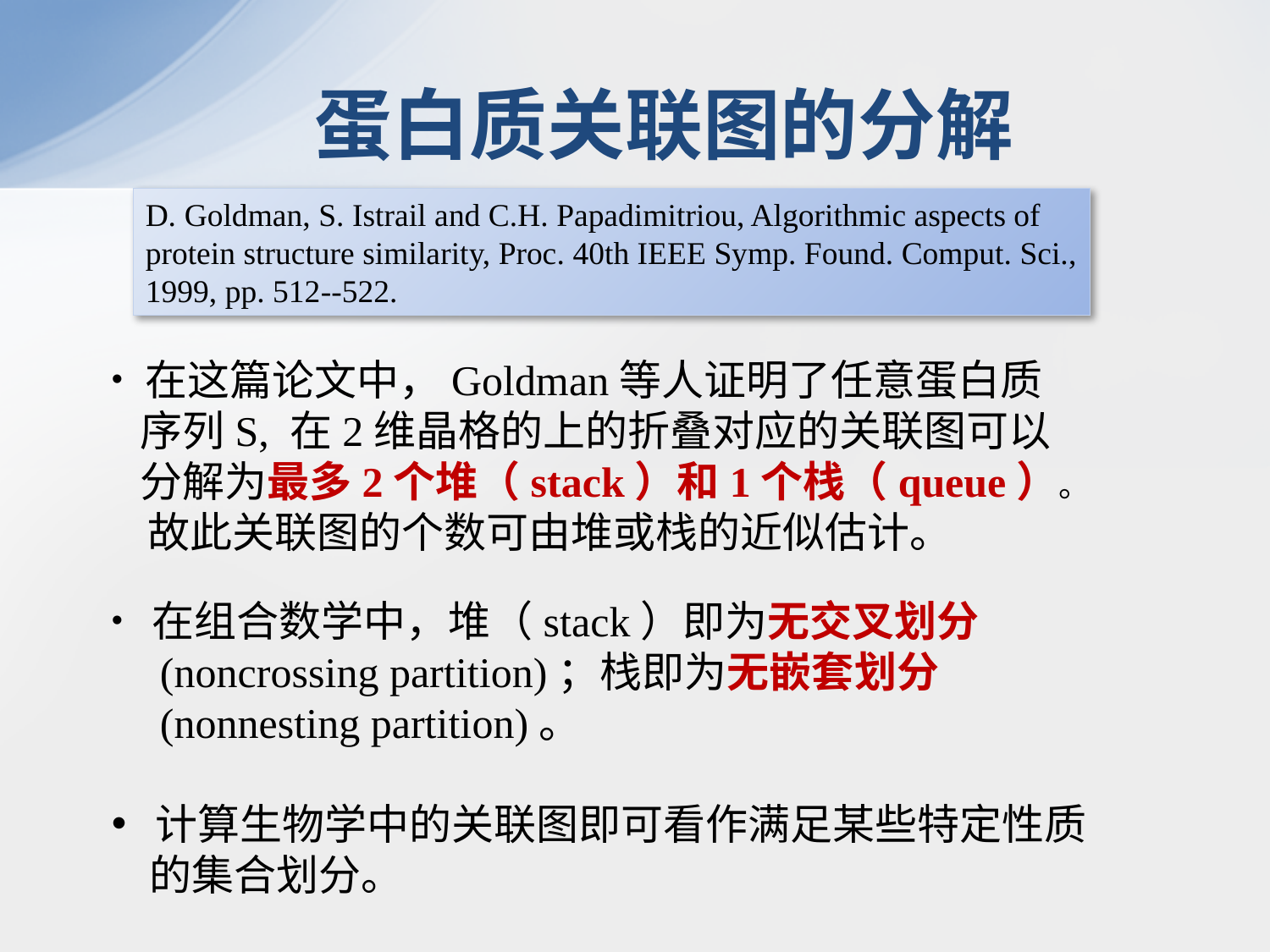

蛋白质关联图的分解
D. Goldman, S. Istrail and C.H. Papadimitriou, Algorithmic aspects of
protein structure similarity, Proc. 40th IEEE Symp. Found. Comput. Sci.,
1999, pp. 512--522.
  在这篇论文中，Goldman等人证明了任意蛋白质
   序列S, 在2维晶格的上的折叠对应的关联图可以
   分解为最多2个堆（stack）和1个栈（queue）。
     故此关联图的个数可由堆或栈的近似估计。

   在组合数学中，堆（stack）即为无交叉划分
    (noncrossing partition)；栈即为无嵌套划分
    (nonnesting partition)。

  计算生物学中的关联图即可看作满足某些特定性质
    的集合划分。